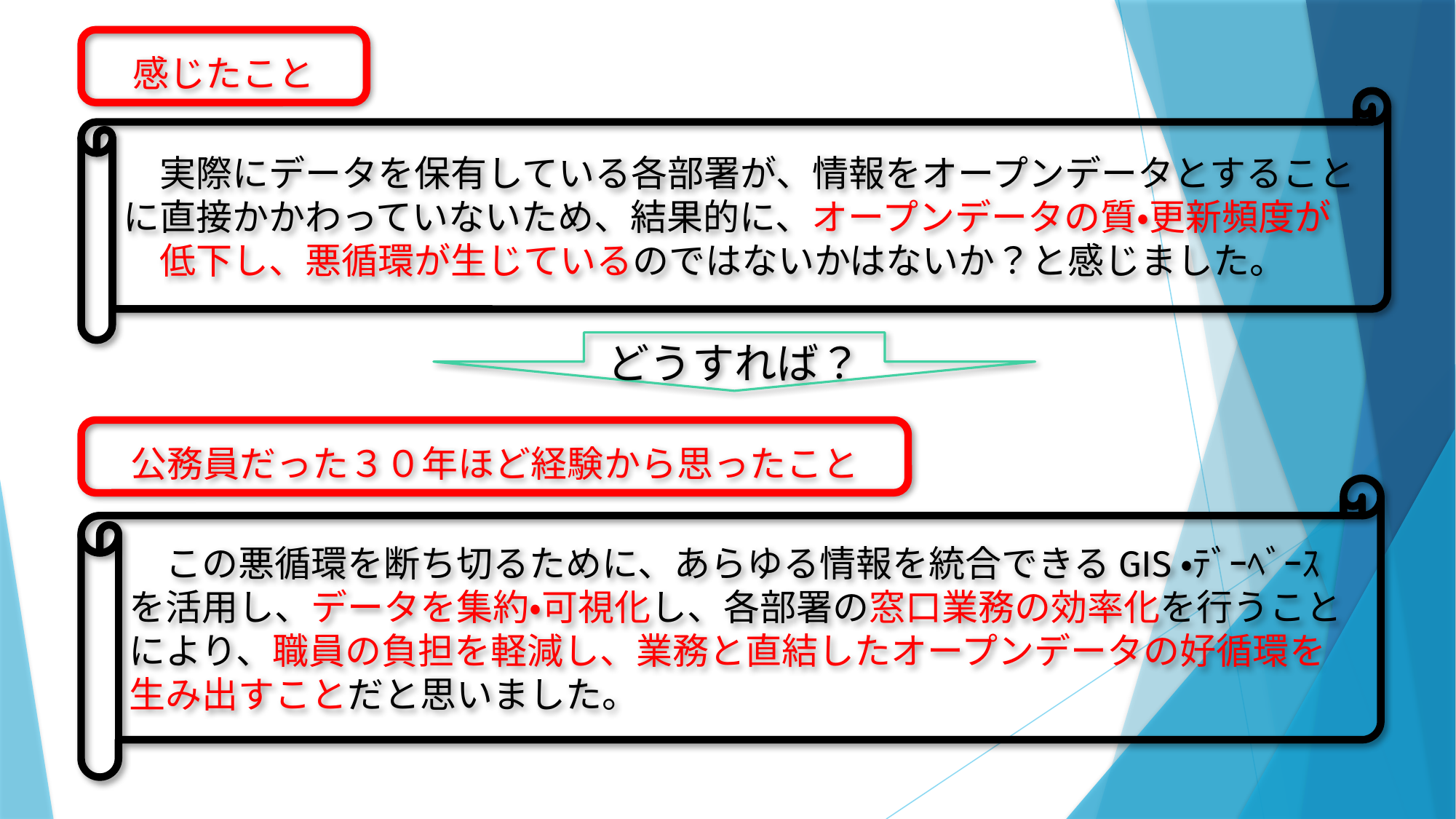

感じたこと
　実際にデータを保有している各部署が、情報をオープンデータとすることに直接かかわっていないため、結果的に、オープンデータの質・更新頻度が　低下し、悪循環が生じているのではないかはないか？と感じました。
どうすれば？
公務員だった３０年ほど経験から思ったこと
　この悪循環を断ち切るために、あらゆる情報を統合できるGIS・ﾃﾞｰﾍﾞｰｽを活用し、データを集約・可視化し、各部署の窓口業務の効率化を行うことにより、職員の負担を軽減し、業務と直結したオープンデータの好循環を生み出すことだと思いました。